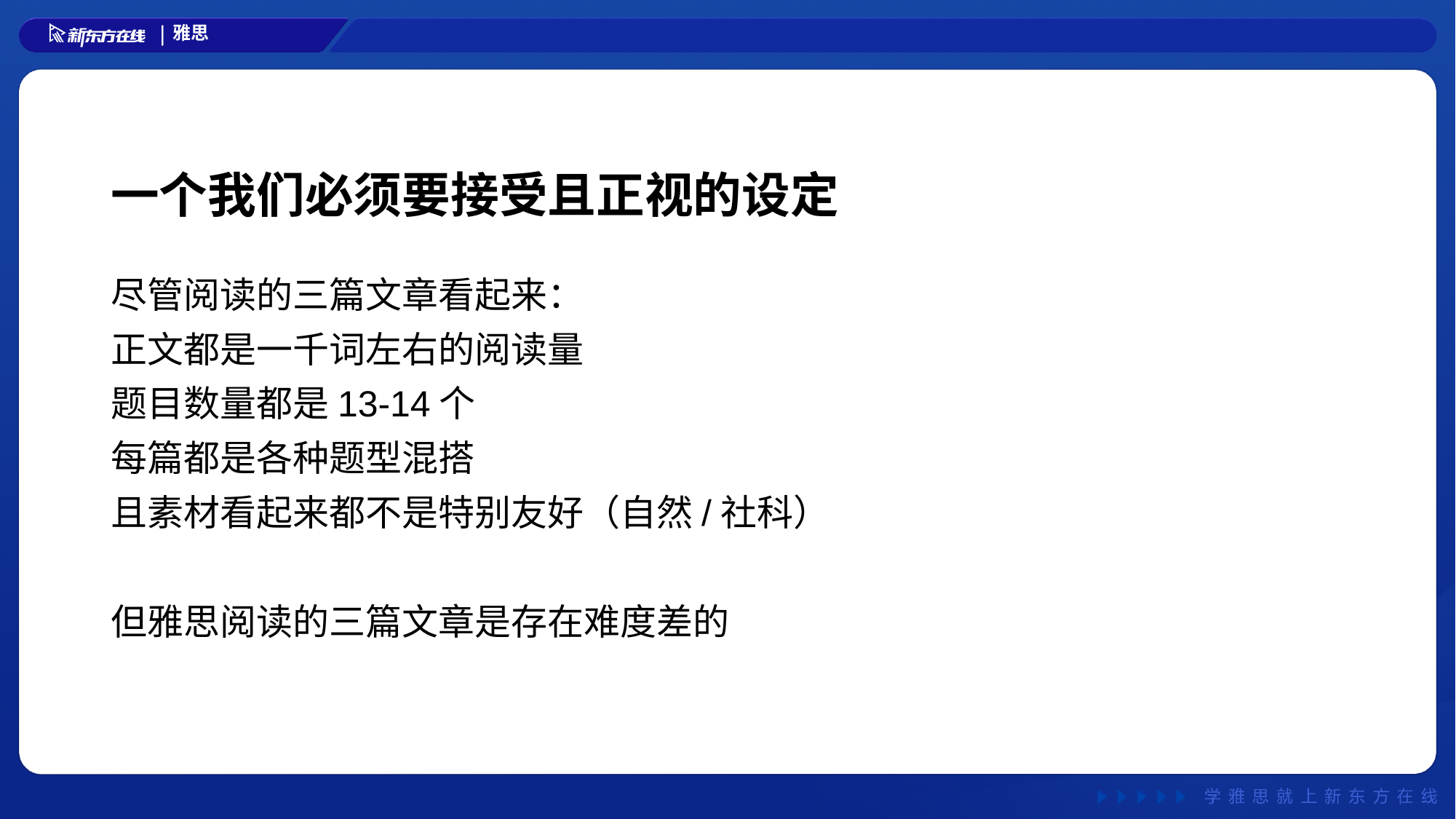

# 一个我们必须要接受且正视的设定
尽管阅读的三篇文章看起来：
正文都是一千词左右的阅读量
题目数量都是13-14个
每篇都是各种题型混搭
且素材看起来都不是特别友好（自然/社科）

但雅思阅读的三篇文章是存在难度差的